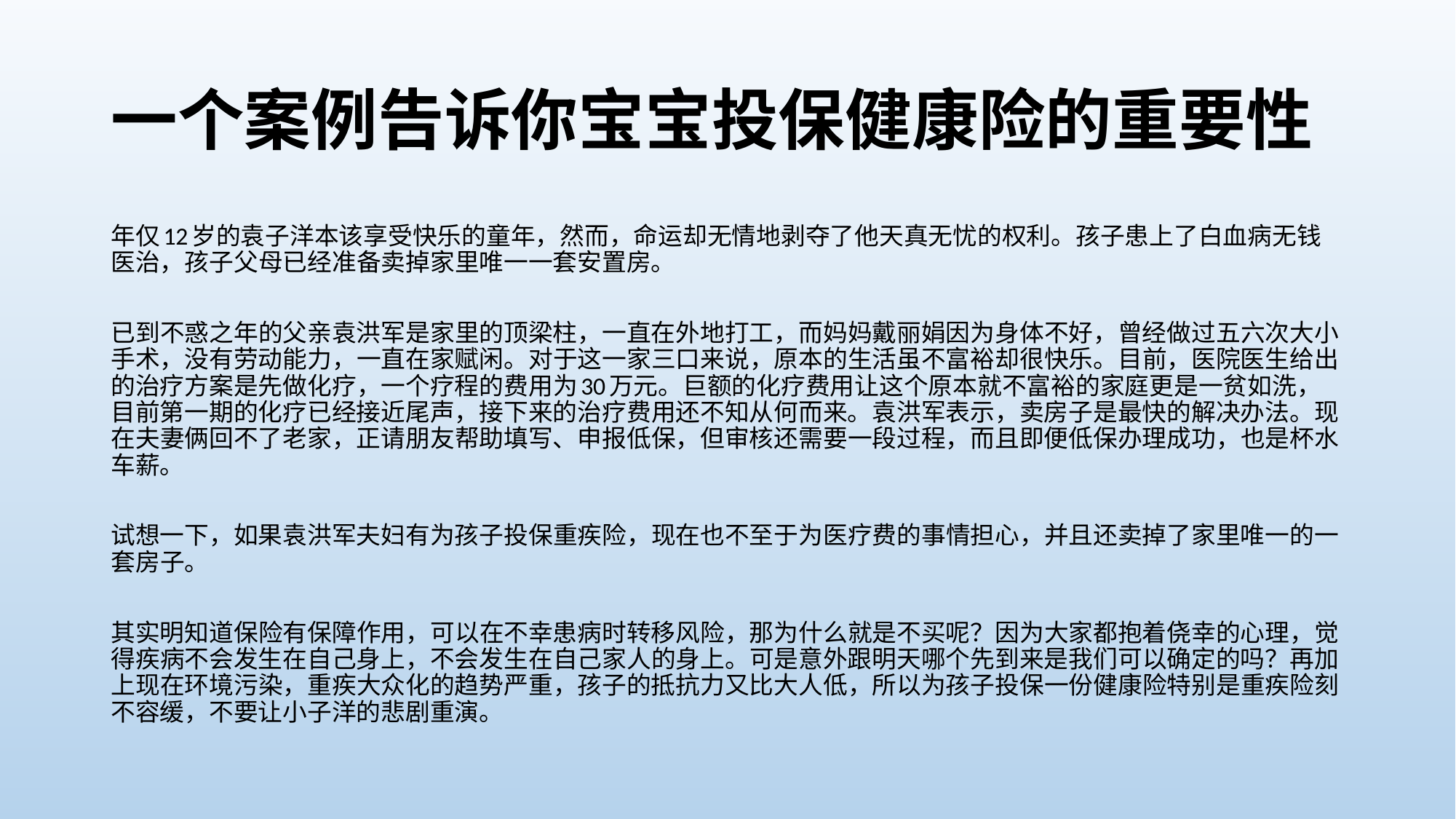

# 一个案例告诉你宝宝投保健康险的重要性
年仅12岁的袁子洋本该享受快乐的童年，然而，命运却无情地剥夺了他天真无忧的权利。孩子患上了白血病无钱医治，孩子父母已经准备卖掉家里唯一一套安置房。

已到不惑之年的父亲袁洪军是家里的顶梁柱，一直在外地打工，而妈妈戴丽娟因为身体不好，曾经做过五六次大小手术，没有劳动能力，一直在家赋闲。对于这一家三口来说，原本的生活虽不富裕却很快乐。目前，医院医生给出的治疗方案是先做化疗，一个疗程的费用为30万元。巨额的化疗费用让这个原本就不富裕的家庭更是一贫如洗，目前第一期的化疗已经接近尾声，接下来的治疗费用还不知从何而来。袁洪军表示，卖房子是最快的解决办法。现在夫妻俩回不了老家，正请朋友帮助填写、申报低保，但审核还需要一段过程，而且即便低保办理成功，也是杯水车薪。

试想一下，如果袁洪军夫妇有为孩子投保重疾险，现在也不至于为医疗费的事情担心，并且还卖掉了家里唯一的一套房子。

其实明知道保险有保障作用，可以在不幸患病时转移风险，那为什么就是不买呢？因为大家都抱着侥幸的心理，觉得疾病不会发生在自己身上，不会发生在自己家人的身上。可是意外跟明天哪个先到来是我们可以确定的吗？再加上现在环境污染，重疾大众化的趋势严重，孩子的抵抗力又比大人低，所以为孩子投保一份健康险特别是重疾险刻不容缓，不要让小子洋的悲剧重演。